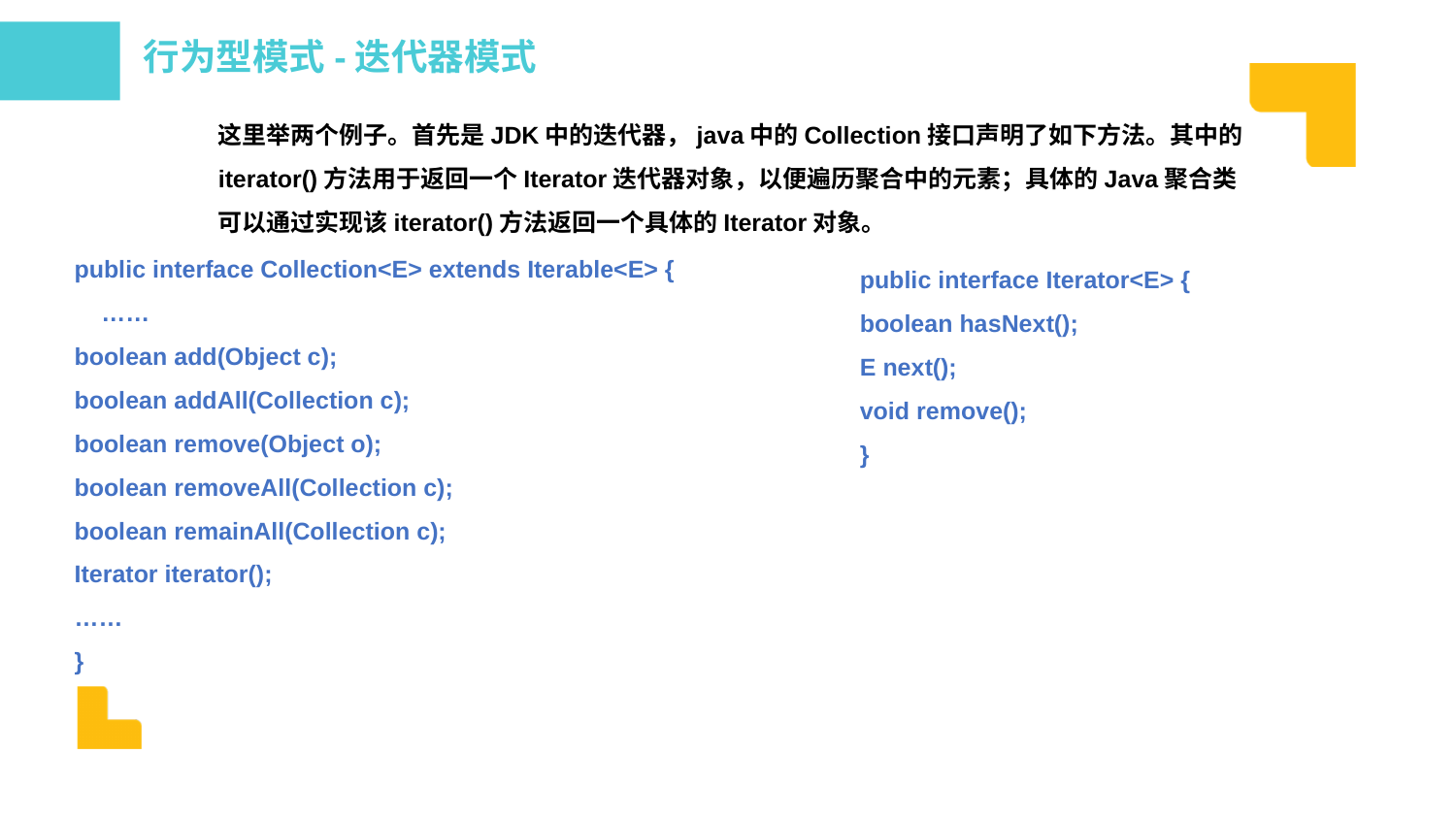

行为型模式-迭代器模式
这里举两个例子。首先是JDK中的迭代器，java中的Collection接口声明了如下方法。其中的iterator()方法用于返回一个Iterator迭代器对象，以便遍历聚合中的元素；具体的Java聚合类可以通过实现该iterator()方法返回一个具体的Iterator对象。

public interface Collection<E> extends Iterable<E> {
    ……
boolean add(Object c);
boolean addAll(Collection c);
boolean remove(Object o);
boolean removeAll(Collection c);
boolean remainAll(Collection c);
Iterator iterator();
……
}

public interface Iterator<E> {
boolean hasNext();
E next();
void remove();
}